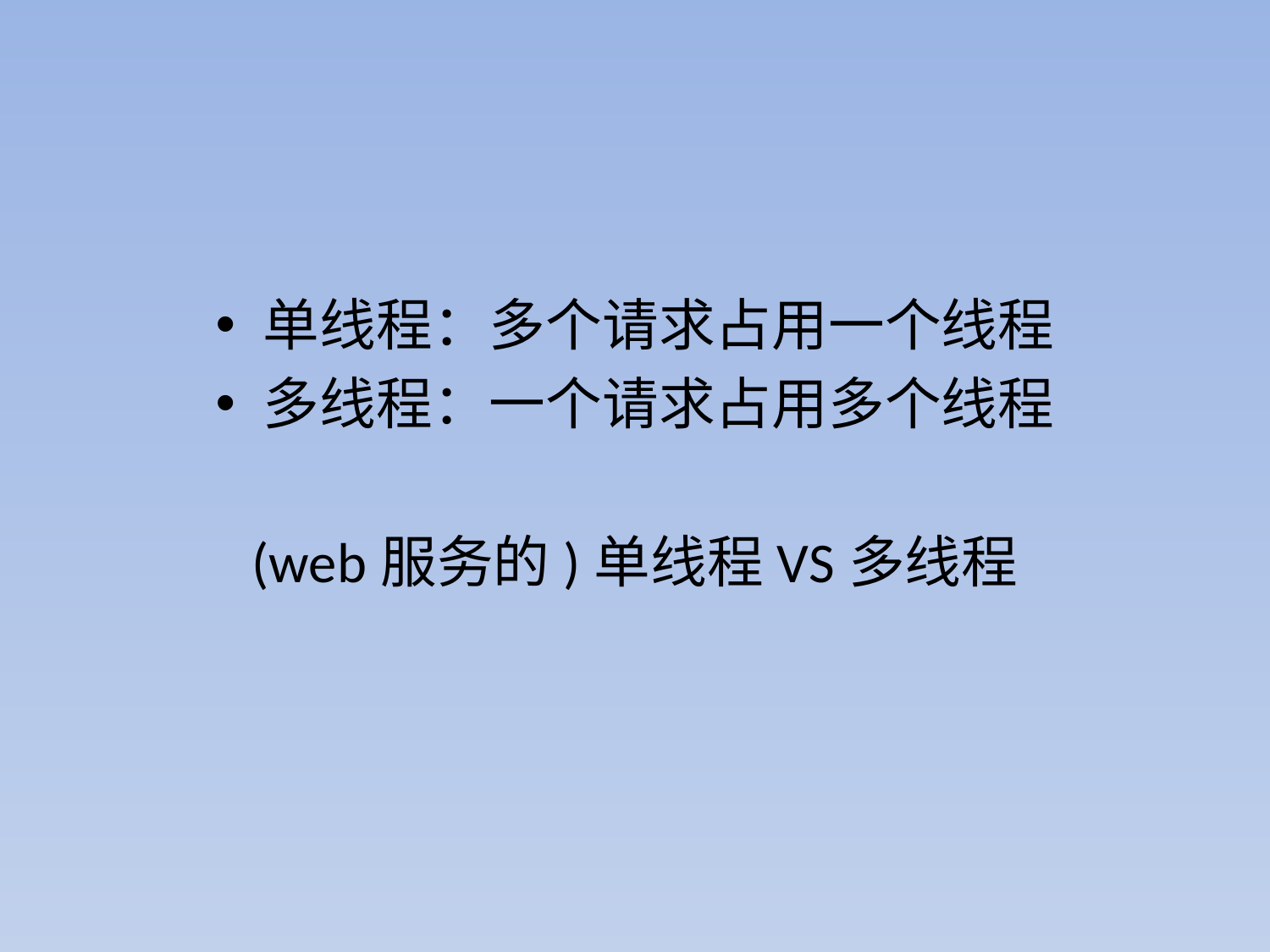

单线程：多个请求占用一个线程
多线程：一个请求占用多个线程

(web服务的)单线程VS多线程